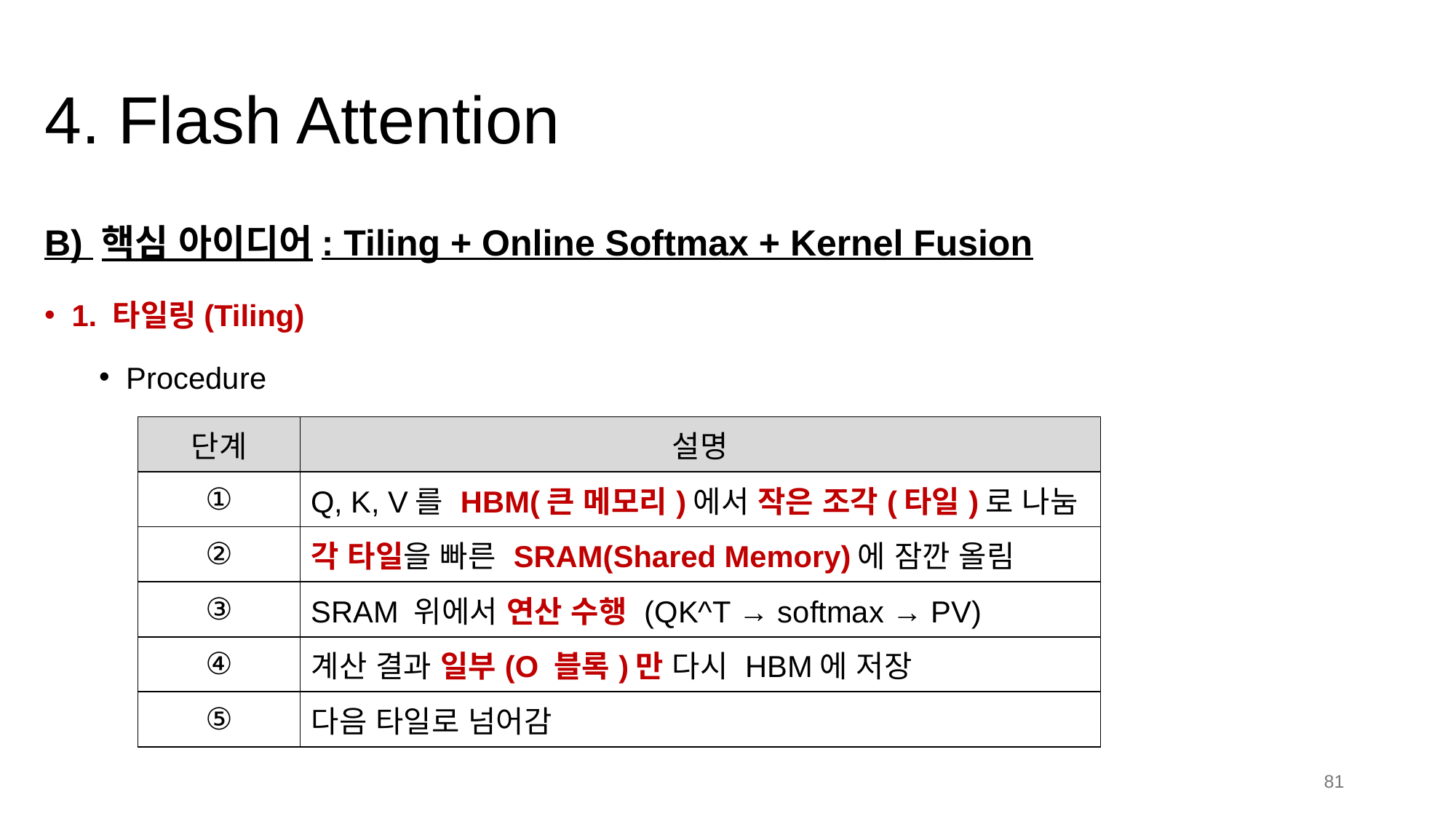

# 4. Flash Attention
B) 핵심 아이디어: Tiling + Online Softmax + Kernel Fusion
1. 타일링(Tiling)
Procedure

| 단계 | 설명 |
| --- | --- |
| ① | Q, K, V를 HBM(큰 메모리)에서 작은 조각(타일)로 나눔 |
| ② | 각 타일을 빠른 SRAM(Shared Memory)에 잠깐 올림 |
| ③ | SRAM 위에서 연산 수행 (QK^T → softmax → PV) |
| ④ | 계산 결과 일부(O 블록)만 다시 HBM에 저장 |
| ⑤ | 다음 타일로 넘어감 |
81